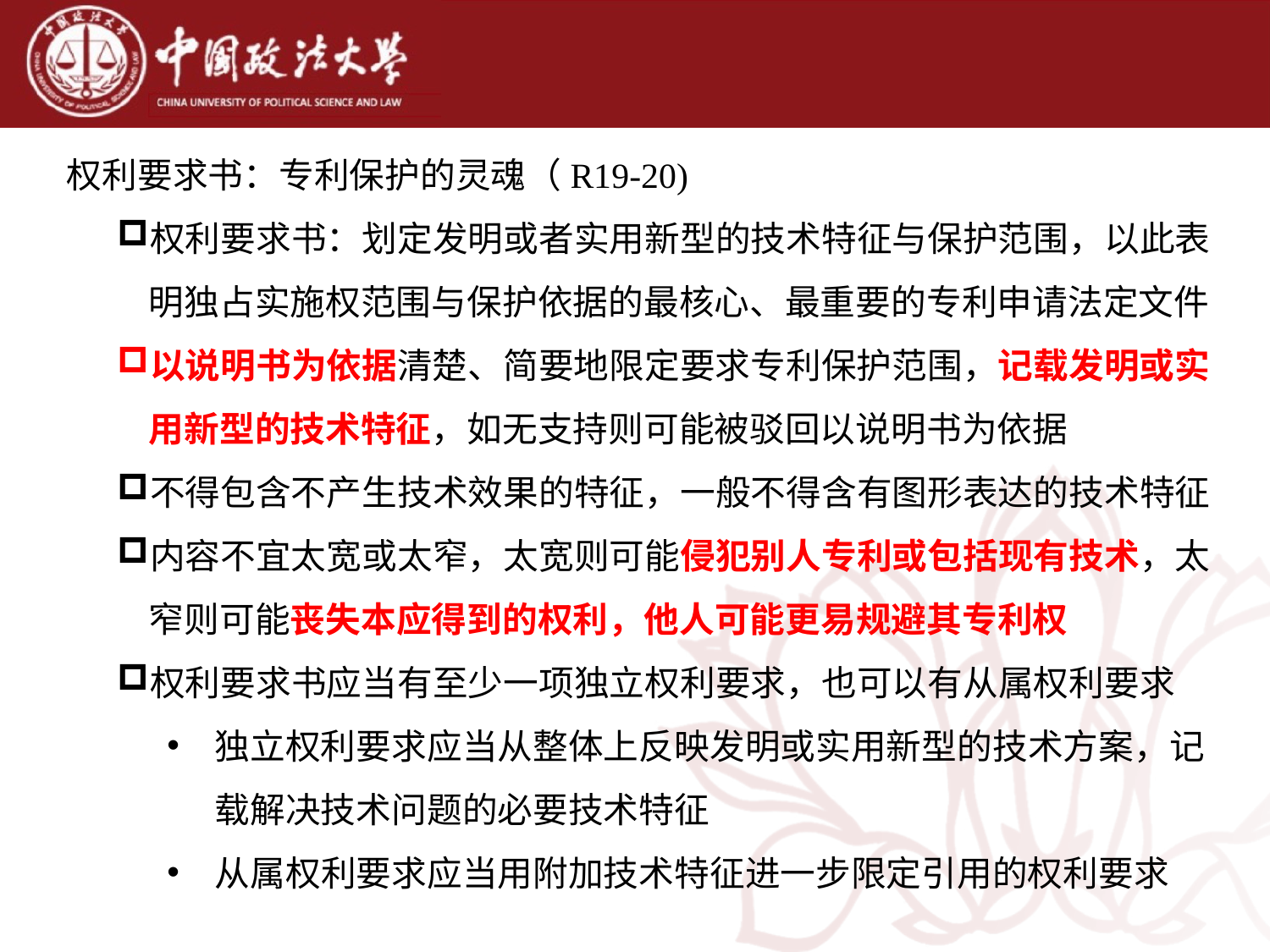

权利要求书：专利保护的灵魂（R19-20)
权利要求书：划定发明或者实用新型的技术特征与保护范围，以此表明独占实施权范围与保护依据的最核心、最重要的专利申请法定文件
以说明书为依据清楚、简要地限定要求专利保护范围，记载发明或实用新型的技术特征，如无支持则可能被驳回以说明书为依据
不得包含不产生技术效果的特征，一般不得含有图形表达的技术特征
内容不宜太宽或太窄，太宽则可能侵犯别人专利或包括现有技术，太窄则可能丧失本应得到的权利，他人可能更易规避其专利权
权利要求书应当有至少一项独立权利要求，也可以有从属权利要求
独立权利要求应当从整体上反映发明或实用新型的技术方案，记载解决技术问题的必要技术特征
从属权利要求应当用附加技术特征进一步限定引用的权利要求